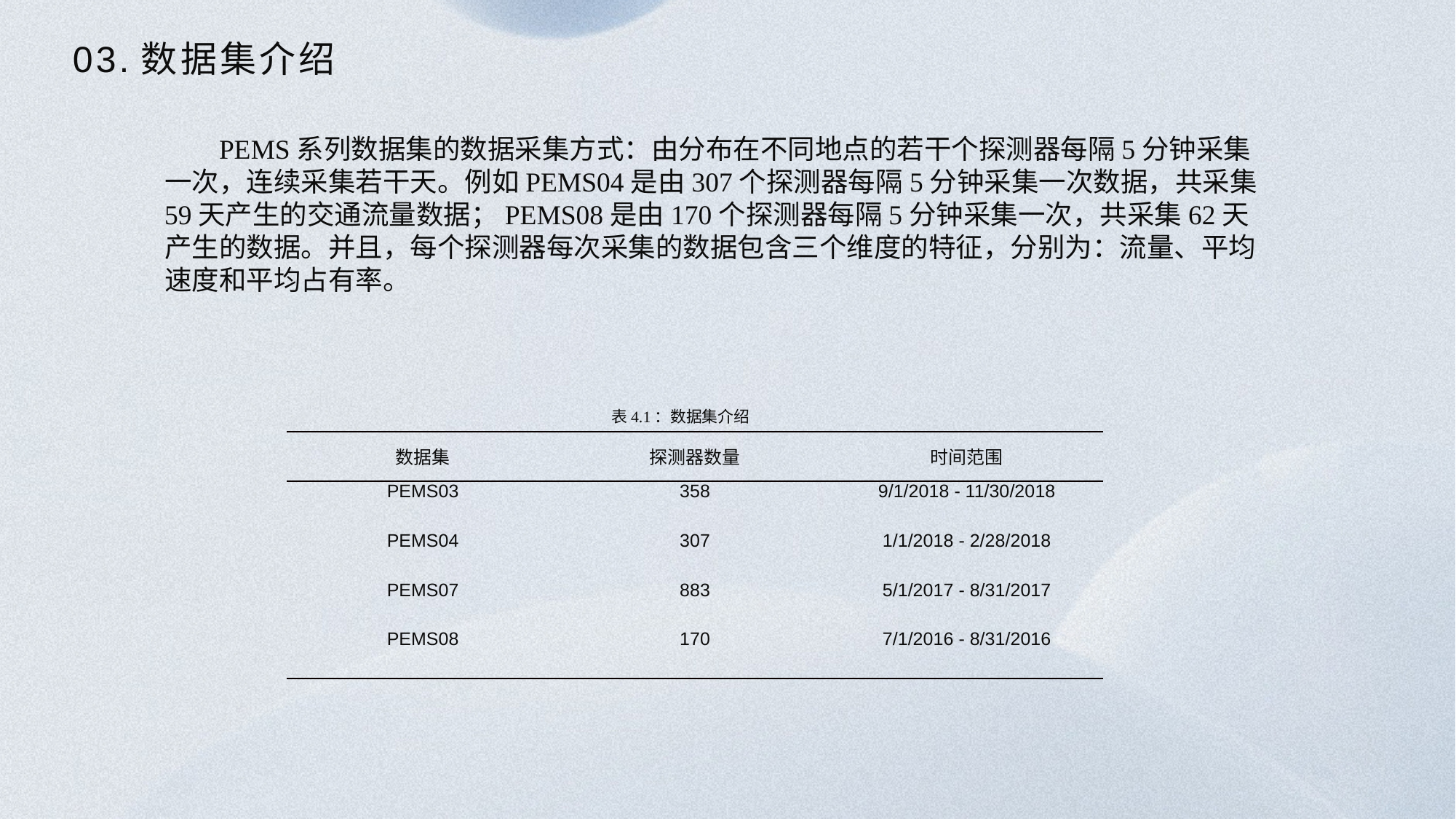

# 03.数据集介绍
PEMS系列数据集的数据采集方式：由分布在不同地点的若干个探测器每隔5分钟采集一次，连续采集若干天。例如PEMS04是由307个探测器每隔5分钟采集一次数据，共采集59天产生的交通流量数据；PEMS08是由170个探测器每隔5分钟采集一次，共采集62天产生的数据。并且，每个探测器每次采集的数据包含三个维度的特征，分别为：流量、平均速度和平均占有率。
表4.1：数据集介绍
| 数据集 | 探测器数量 | 时间范围 |
| --- | --- | --- |
| PEMS03 | 358 | 9/1/2018 - 11/30/2018 |
| PEMS04 | 307 | 1/1/2018 - 2/28/2018 |
| PEMS07 | 883 | 5/1/2017 - 8/31/2017 |
| PEMS08 | 170 | 7/1/2016 - 8/31/2016 |